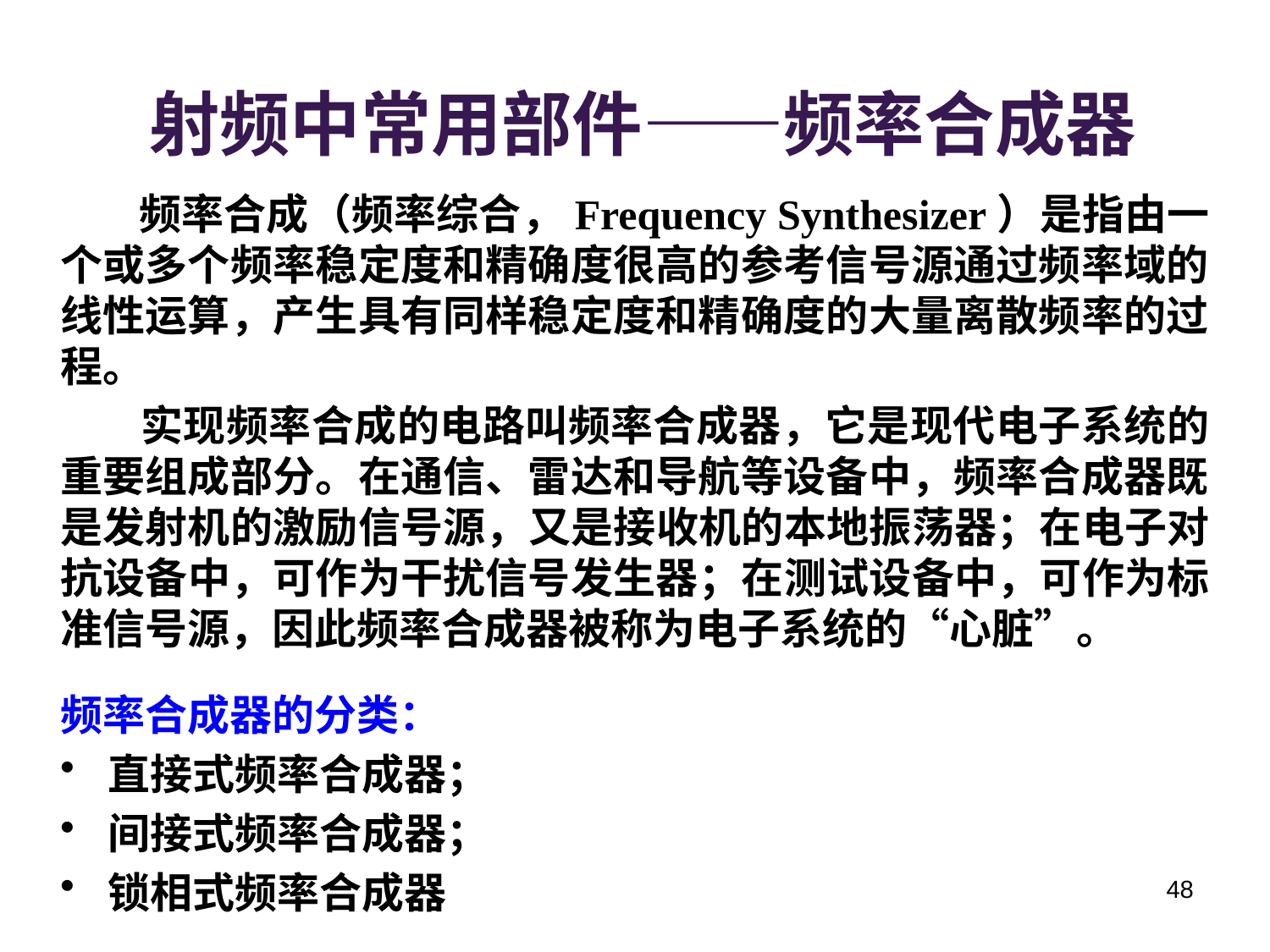

# 射频中常用部件——频率合成器
       频率合成（频率综合，Frequency Synthesizer）是指由一个或多个频率稳定度和精确度很高的参考信号源通过频率域的线性运算，产生具有同样稳定度和精确度的大量离散频率的过程。
       实现频率合成的电路叫频率合成器，它是现代电子系统的重要组成部分。在通信、雷达和导航等设备中，频率合成器既是发射机的激励信号源，又是接收机的本地振荡器；在电子对抗设备中，可作为干扰信号发生器；在测试设备中，可作为标准信号源，因此频率合成器被称为电子系统的“心脏”。

频率合成器的分类：
直接式频率合成器；
间接式频率合成器；
锁相式频率合成器

48